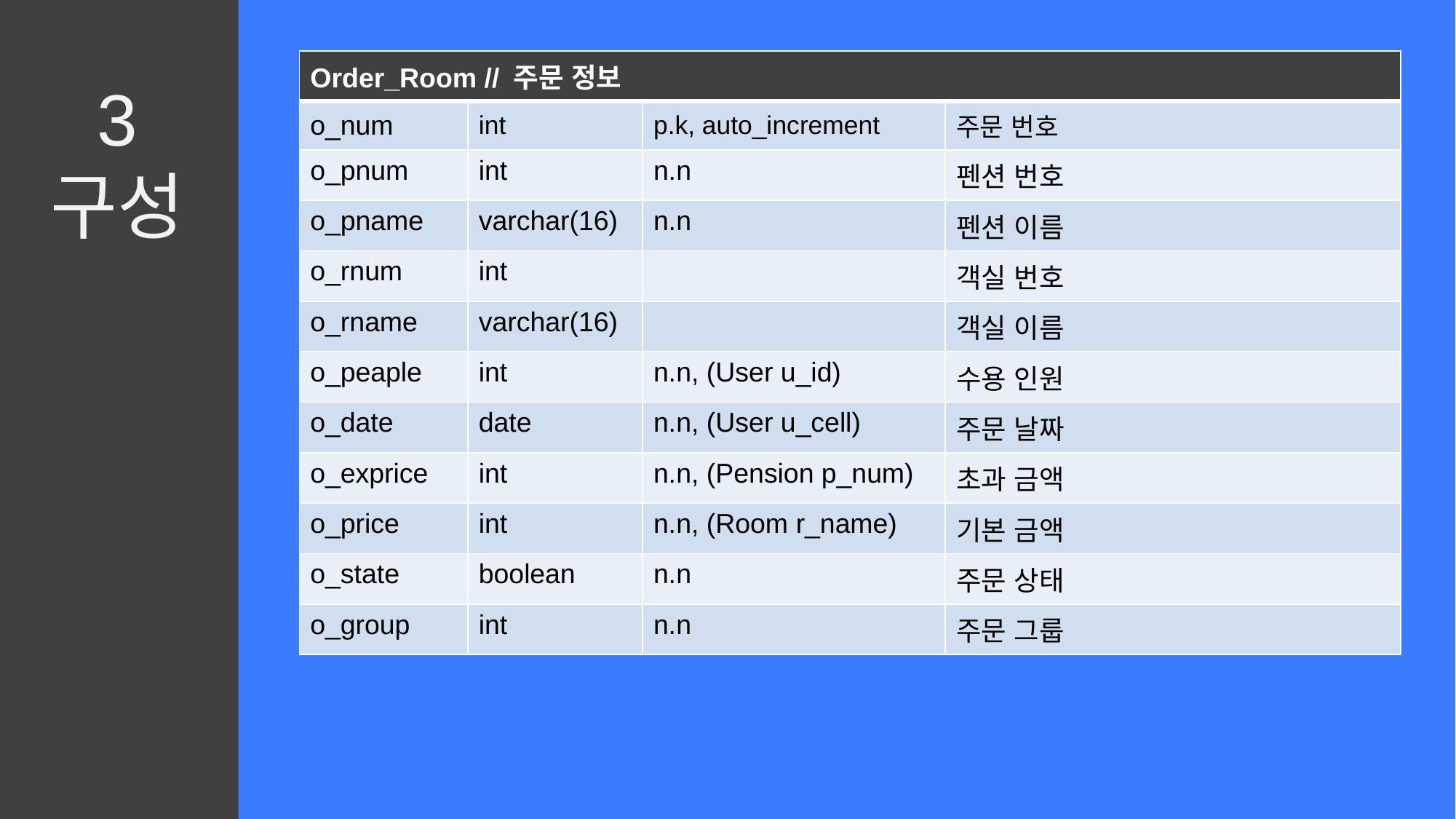

| Order\_Room // 주문 정보 |  |  |  |
| --- | --- | --- | --- |
| o\_num | int | p.k, auto\_increment | 주문 번호 |
| o\_pnum | int | n.n | 펜션 번호 |
| o\_pname | varchar(16) | n.n | 펜션 이름 |
| o\_rnum | int |  | 객실 번호 |
| o\_rname | varchar(16) |  | 객실 이름 |
| o\_peaple | int | n.n, (User u\_id) | 수용 인원 |
| o\_date | date | n.n, (User u\_cell) | 주문 날짜 |
| o\_exprice | int | n.n, (Pension p\_num) | 초과 금액 |
| o\_price | int | n.n, (Room r\_name) | 기본 금액 |
| o\_state | boolean | n.n | 주문 상태 |
| o\_group | int | n.n | 주문 그룹 |
3
구성